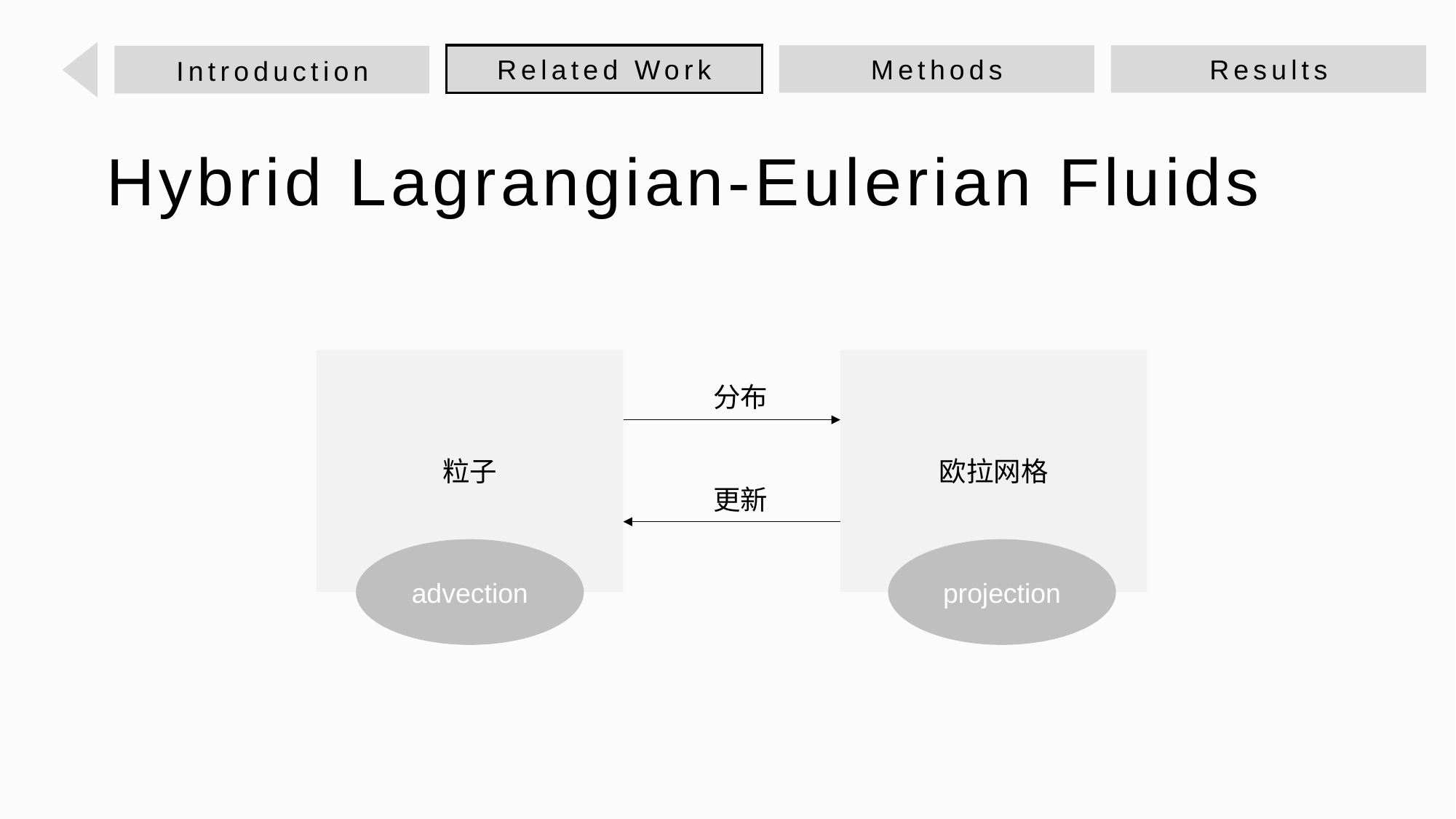

Methods
Results
Related Work

Introduction

Hybrid Lagrangian-Eulerian Fluids
欧拉网格
粒子
分布
更新
advection
projection